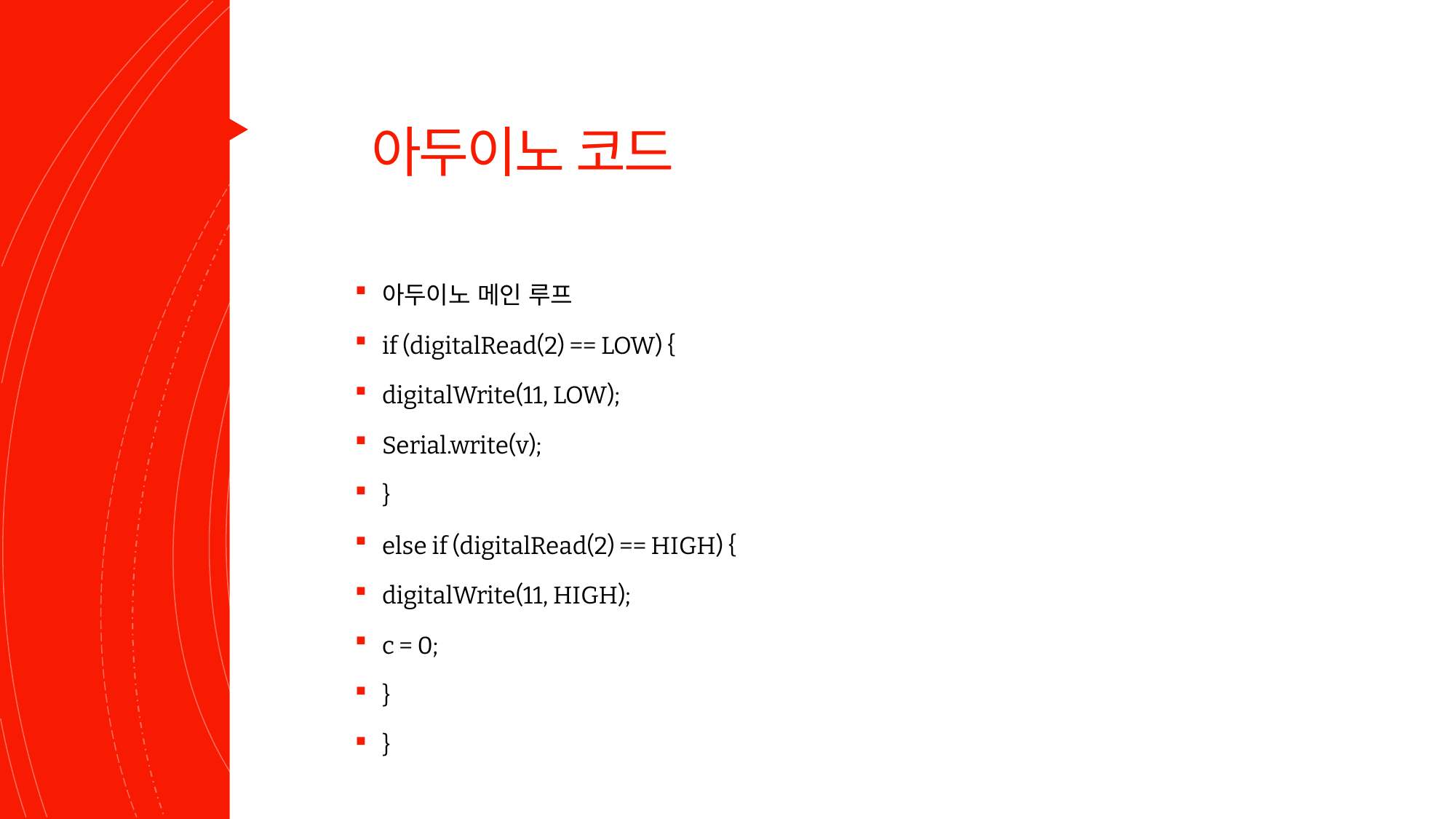

# 아두이노 코드

아두이노 메인 루프
if (digitalRead(2) == LOW) {
digitalWrite(11, LOW);
Serial.write(v);
}
else if (digitalRead(2) == HIGH) {
digitalWrite(11, HIGH);
c = 0;
}
}